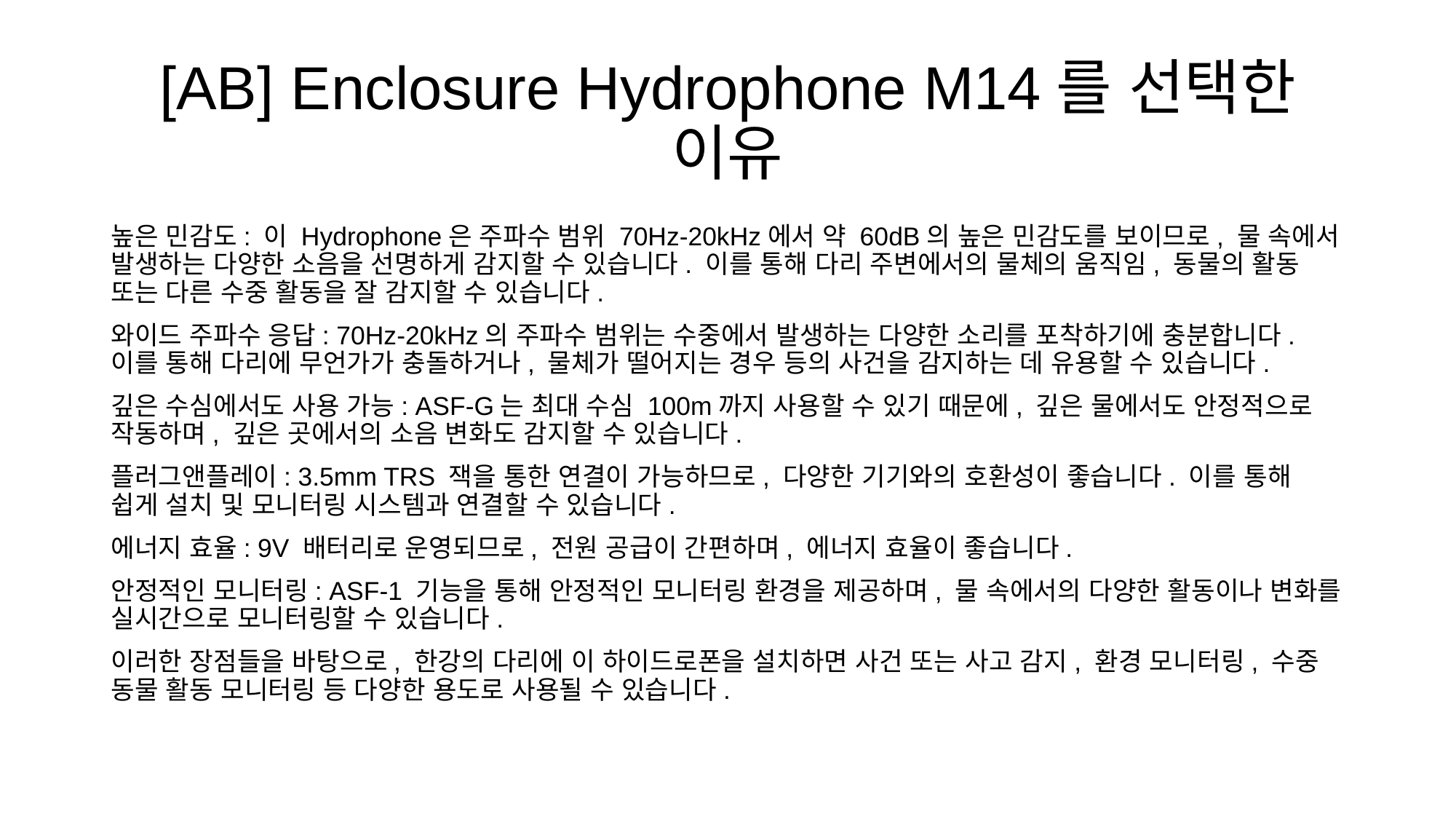

# [AB] Enclosure Hydrophone M14를 선택한 이유
높은 민감도: 이 Hydrophone은 주파수 범위 70Hz-20kHz에서 약 60dB의 높은 민감도를 보이므로, 물 속에서 발생하는 다양한 소음을 선명하게 감지할 수 있습니다. 이를 통해 다리 주변에서의 물체의 움직임, 동물의 활동 또는 다른 수중 활동을 잘 감지할 수 있습니다.
와이드 주파수 응답: 70Hz-20kHz의 주파수 범위는 수중에서 발생하는 다양한 소리를 포착하기에 충분합니다. 이를 통해 다리에 무언가가 충돌하거나, 물체가 떨어지는 경우 등의 사건을 감지하는 데 유용할 수 있습니다.
깊은 수심에서도 사용 가능: ASF-G는 최대 수심 100m까지 사용할 수 있기 때문에, 깊은 물에서도 안정적으로 작동하며, 깊은 곳에서의 소음 변화도 감지할 수 있습니다.
플러그앤플레이: 3.5mm TRS 잭을 통한 연결이 가능하므로, 다양한 기기와의 호환성이 좋습니다. 이를 통해 쉽게 설치 및 모니터링 시스템과 연결할 수 있습니다.
에너지 효율: 9V 배터리로 운영되므로, 전원 공급이 간편하며, 에너지 효율이 좋습니다.
안정적인 모니터링: ASF-1 기능을 통해 안정적인 모니터링 환경을 제공하며, 물 속에서의 다양한 활동이나 변화를 실시간으로 모니터링할 수 있습니다.
이러한 장점들을 바탕으로, 한강의 다리에 이 하이드로폰을 설치하면 사건 또는 사고 감지, 환경 모니터링, 수중 동물 활동 모니터링 등 다양한 용도로 사용될 수 있습니다.